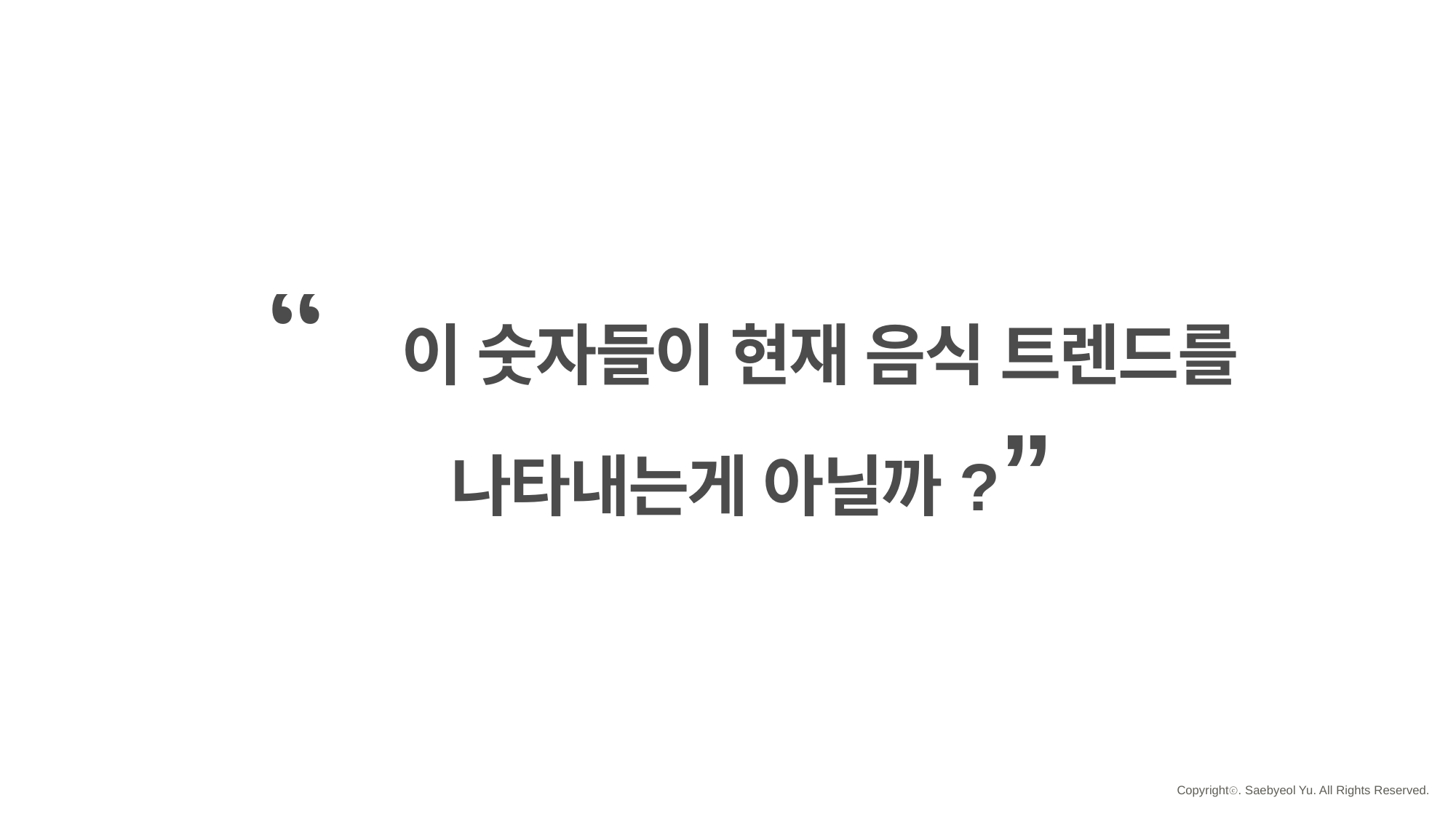

“이 숫자들이 현재 음식 트렌드를
나타내는게 아닐까?”